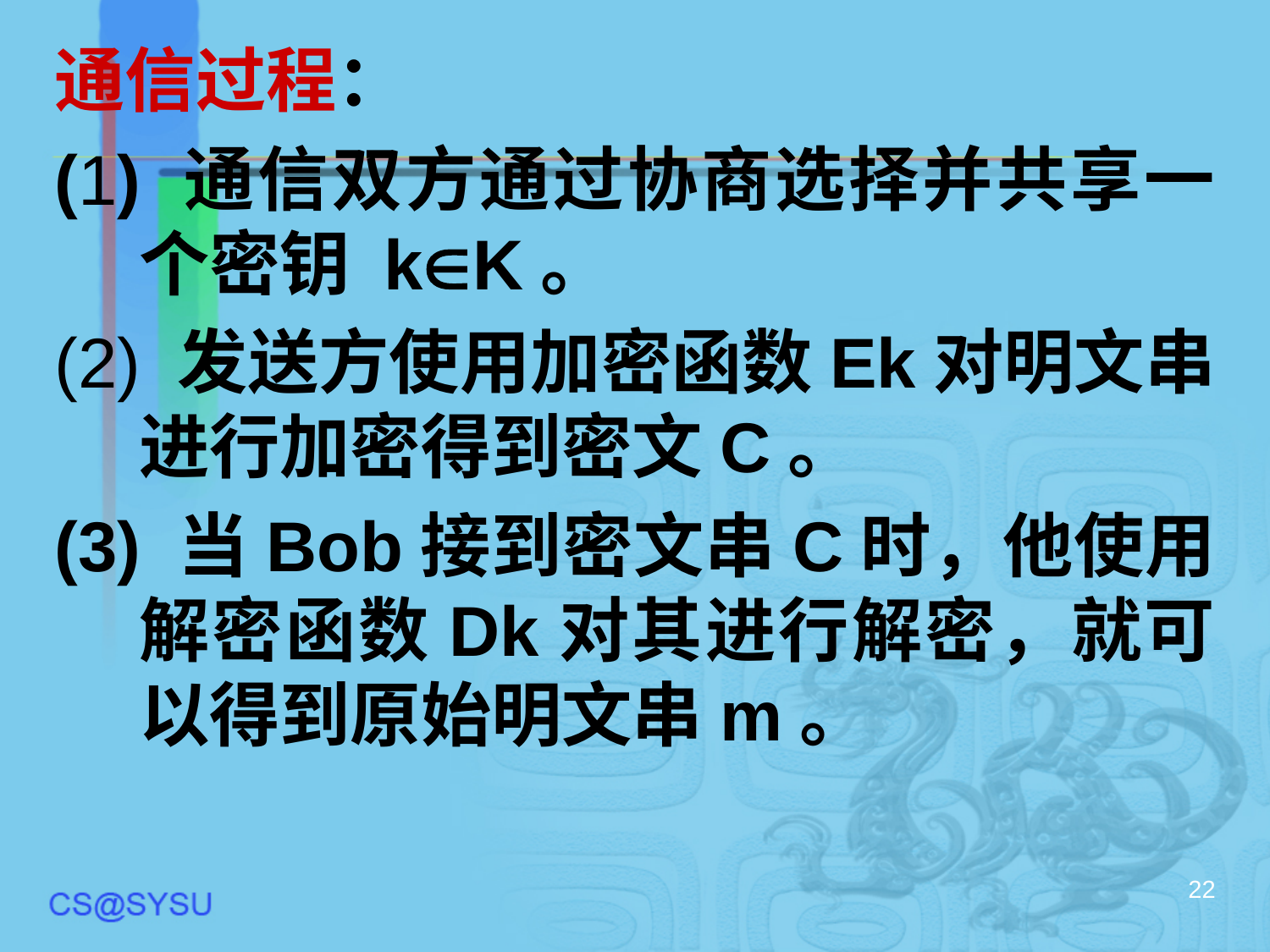

通信过程：
(1) 通信双方通过协商选择并共享一个密钥 k∈K。
(2) 发送方使用加密函数Ek对明文串进行加密得到密文C。
(3) 当Bob接到密文串C时，他使用解密函数Dk对其进行解密，就可以得到原始明文串m。

22